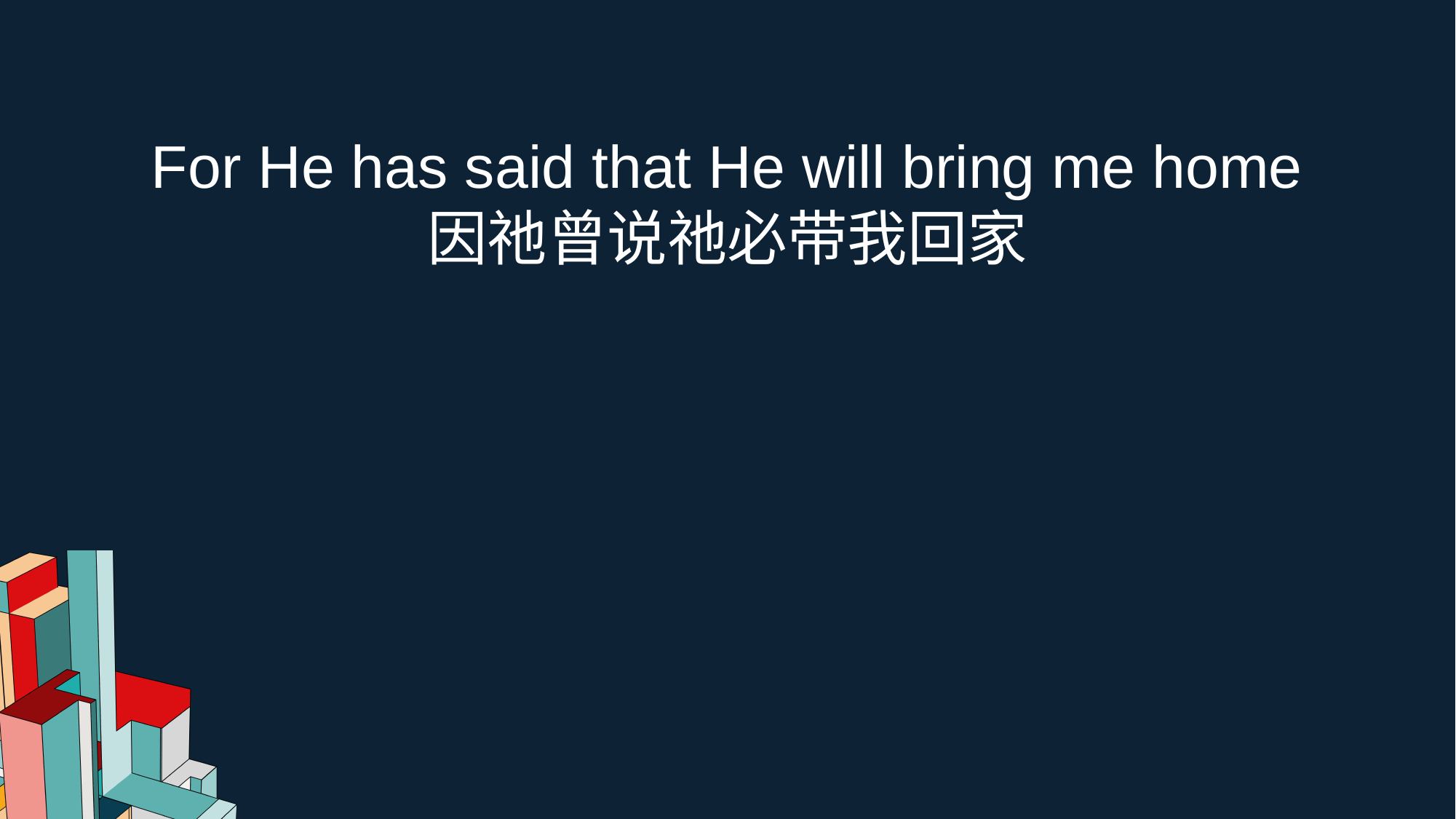

For He has said that He will bring me home
因祂曾说祂必带我回家